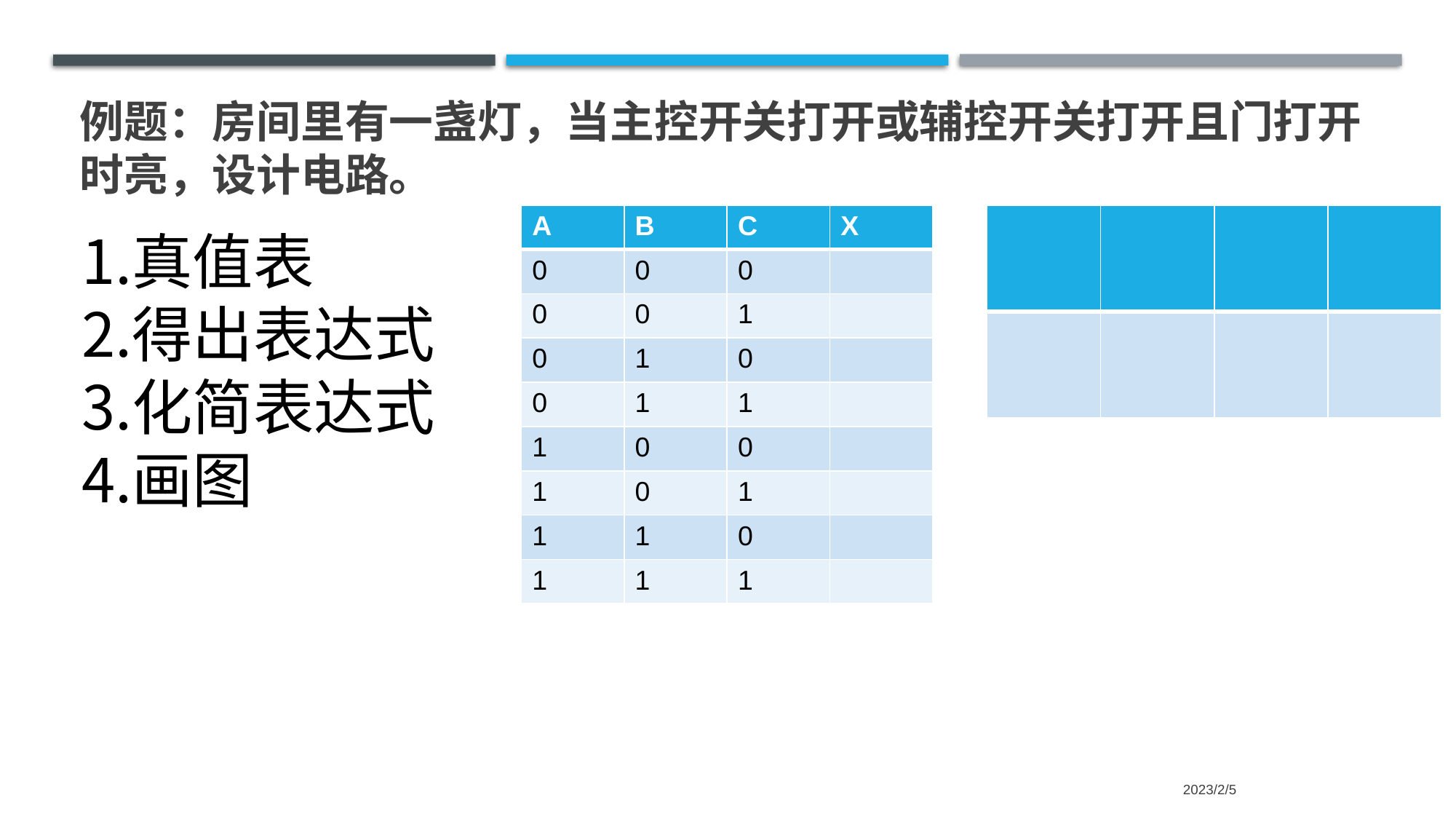

# 例题：房间里有一盏灯，当主控开关打开或辅控开关打开且门打开时亮，设计电路。
| A | B | C | X |
| --- | --- | --- | --- |
| 0 | 0 | 0 |  |
| 0 | 0 | 1 |  |
| 0 | 1 | 0 |  |
| 0 | 1 | 1 |  |
| 1 | 0 | 0 |  |
| 1 | 0 | 1 |  |
| 1 | 1 | 0 |  |
| 1 | 1 | 1 |  |
|  |  |  |  |
| --- | --- | --- | --- |
|  |  |  |  |
真值表
得出表达式
化简表达式
画图
2023/2/5